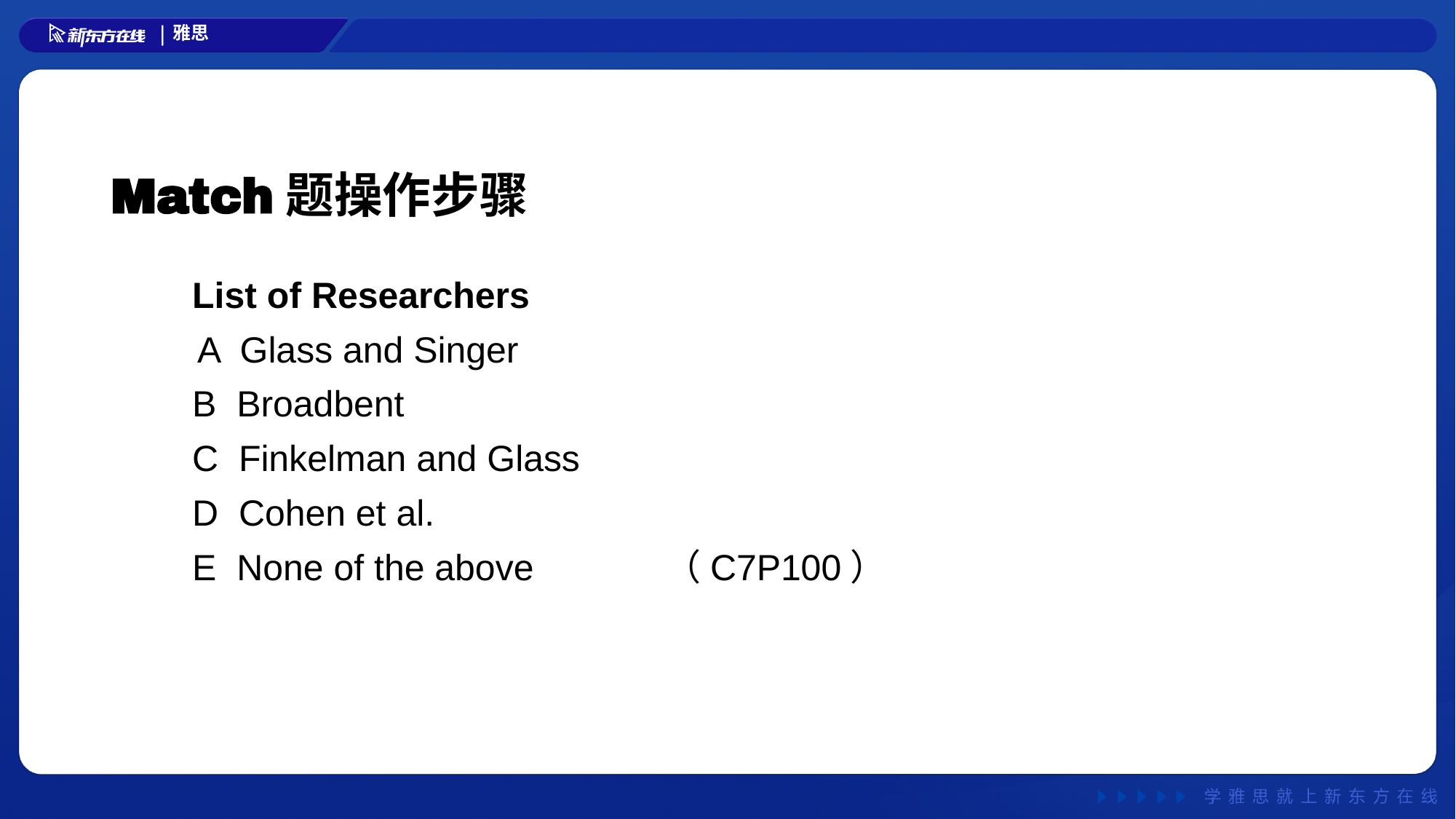

# Match题操作步骤
　　List of Researchers
 　   A  Glass and Singer
　　B  Broadbent
　　C  Finkelman and Glass
　　D  Cohen et al.
　　E  None of the above            （C7P100）